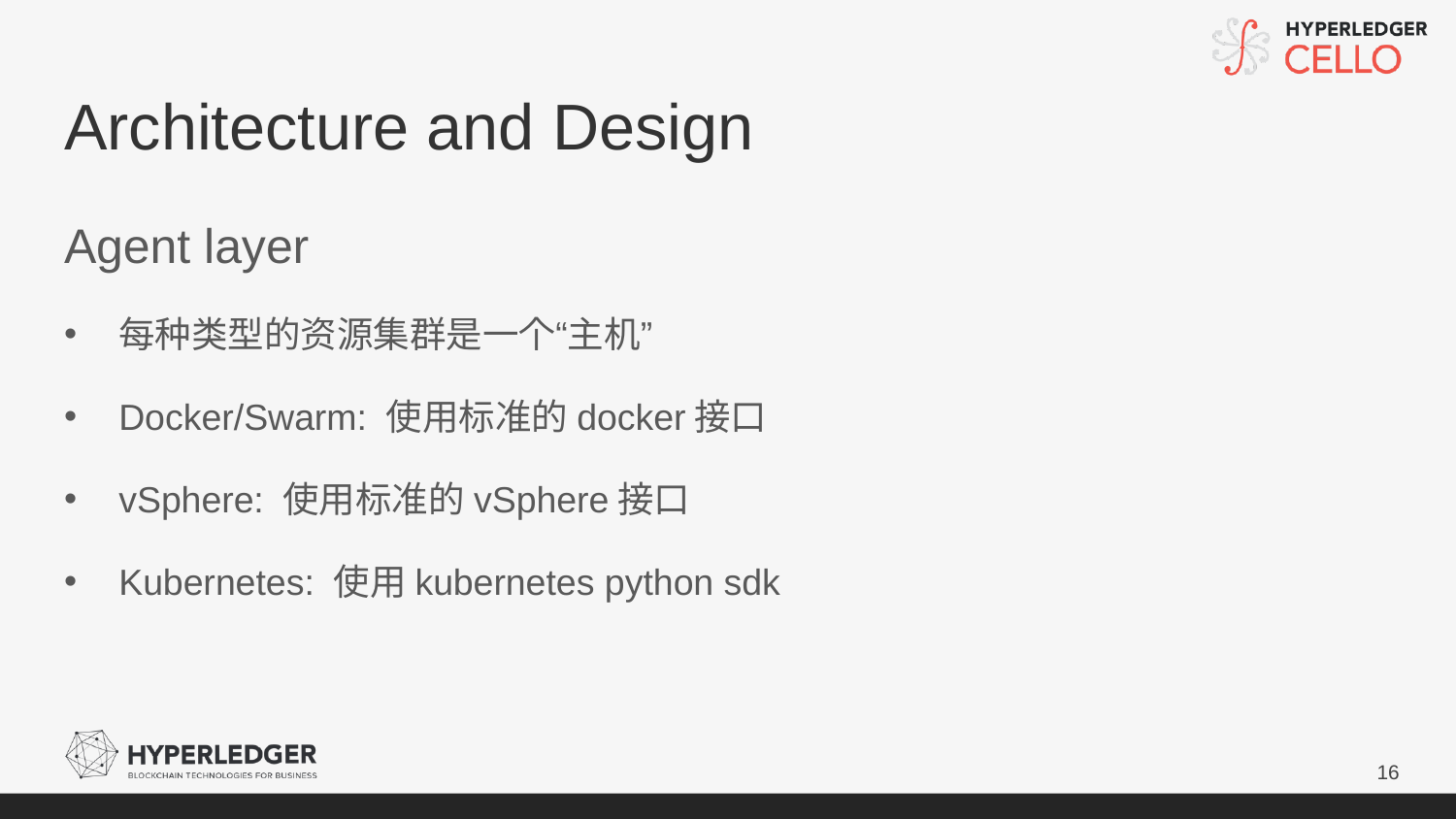

# Architecture and Design
Agent layer
每种类型的资源集群是一个“主机”
Docker/Swarm: 使用标准的docker接口
vSphere: 使用标准的vSphere接口
Kubernetes: 使用kubernetes python sdk

16